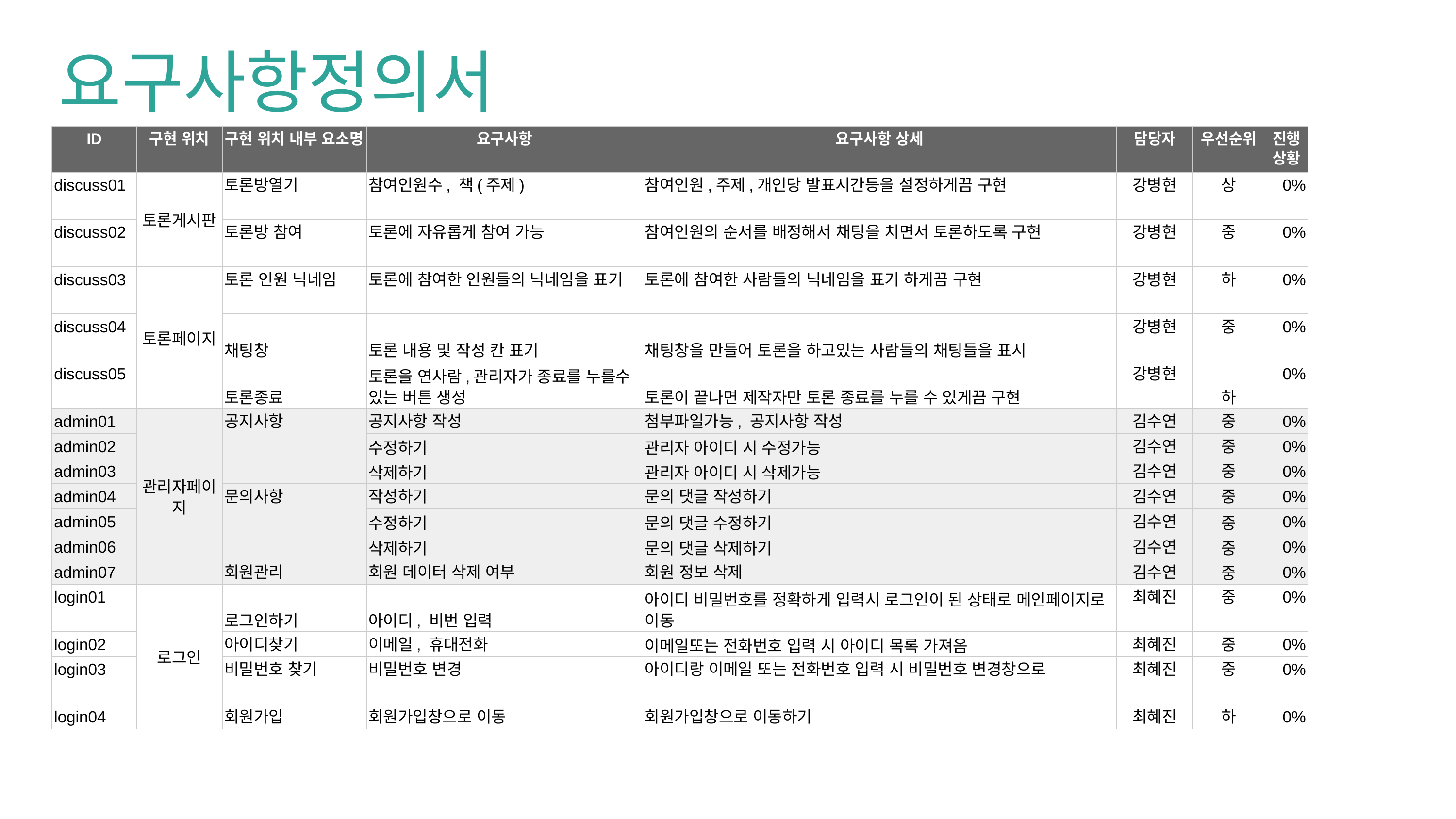

요구사항정의서
| ID | 구현 위치 | 구현 위치 내부 요소명 | 요구사항 | 요구사항 상세 | 담당자 | 우선순위 | 진행 상황 |
| --- | --- | --- | --- | --- | --- | --- | --- |
| discuss01 | 토론게시판 | 토론방열기 | 참여인원수, 책(주제) | 참여인원,주제,개인당 발표시간등을 설정하게끔 구현 | 강병현 | 상 | 0% |
| discuss02 |  | 토론방 참여 | 토론에 자유롭게 참여 가능 | 참여인원의 순서를 배정해서 채팅을 치면서 토론하도록 구현 | 강병현 | 중 | 0% |
| discuss03 | 토론페이지 | 토론 인원 닉네임 | 토론에 참여한 인원들의 닉네임을 표기 | 토론에 참여한 사람들의 닉네임을 표기 하게끔 구현 | 강병현 | 하 | 0% |
| discuss04 |  | 채팅창 | 토론 내용 및 작성 칸 표기 | 채팅창을 만들어 토론을 하고있는 사람들의 채팅들을 표시 | 강병현 | 중 | 0% |
| discuss05 |  | 토론종료 | 토론을 연사람,관리자가 종료를 누를수 있는 버튼 생성 | 토론이 끝나면 제작자만 토론 종료를 누를 수 있게끔 구현 | 강병현 | 하 | 0% |
| admin01 | 관리자페이지 | 공지사항 | 공지사항 작성 | 첨부파일가능, 공지사항 작성 | 김수연 | 중 | 0% |
| admin02 |  |  | 수정하기 | 관리자 아이디 시 수정가능 | 김수연 | 중 | 0% |
| admin03 |  |  | 삭제하기 | 관리자 아이디 시 삭제가능 | 김수연 | 중 | 0% |
| admin04 |  | 문의사항 | 작성하기 | 문의 댓글 작성하기 | 김수연 | 중 | 0% |
| admin05 |  |  | 수정하기 | 문의 댓글 수정하기 | 김수연 | 중 | 0% |
| admin06 |  |  | 삭제하기 | 문의 댓글 삭제하기 | 김수연 | 중 | 0% |
| admin07 |  | 회원관리 | 회원 데이터 삭제 여부 | 회원 정보 삭제 | 김수연 | 중 | 0% |
| login01 | 로그인 | 로그인하기 | 아이디, 비번 입력 | 아이디 비밀번호를 정확하게 입력시 로그인이 된 상태로 메인페이지로 이동 | 최혜진 | 중 | 0% |
| login02 |  | 아이디찾기 | 이메일, 휴대전화 | 이메일또는 전화번호 입력 시 아이디 목록 가져옴 | 최혜진 | 중 | 0% |
| login03 |  | 비밀번호 찾기 | 비밀번호 변경 | 아이디랑 이메일 또는 전화번호 입력 시 비밀번호 변경창으로 | 최혜진 | 중 | 0% |
| login04 |  | 회원가입 | 회원가입창으로 이동 | 회원가입창으로 이동하기 | 최혜진 | 하 | 0% |
design
departmen